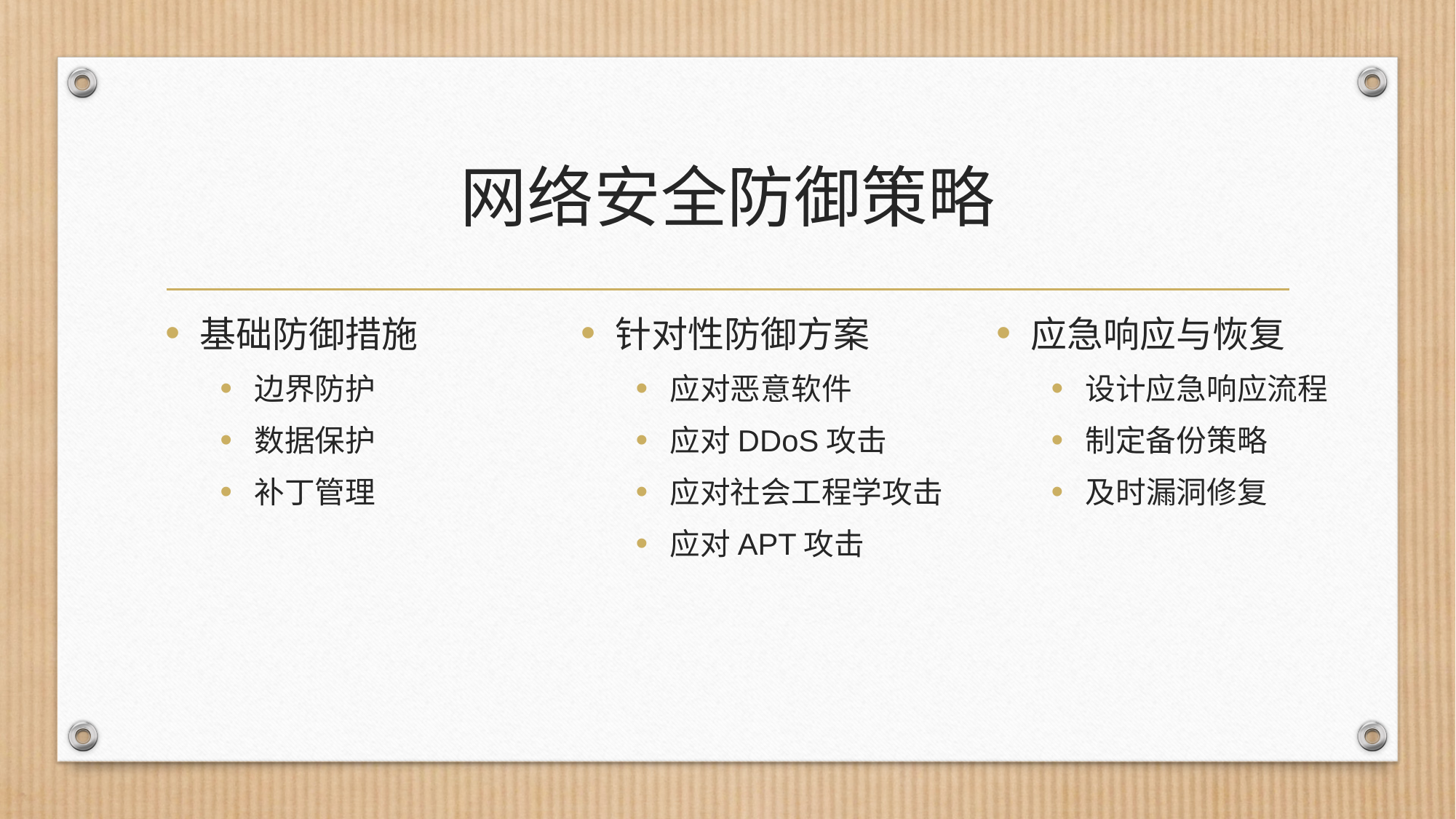

# 网络安全防御策略
基础防御措施
边界防护
数据保护
补丁管理
针对性防御方案
应对恶意软件
应对DDoS攻击
应对社会工程学攻击
应对APT攻击
应急响应与恢复
设计应急响应流程
制定备份策略
及时漏洞修复